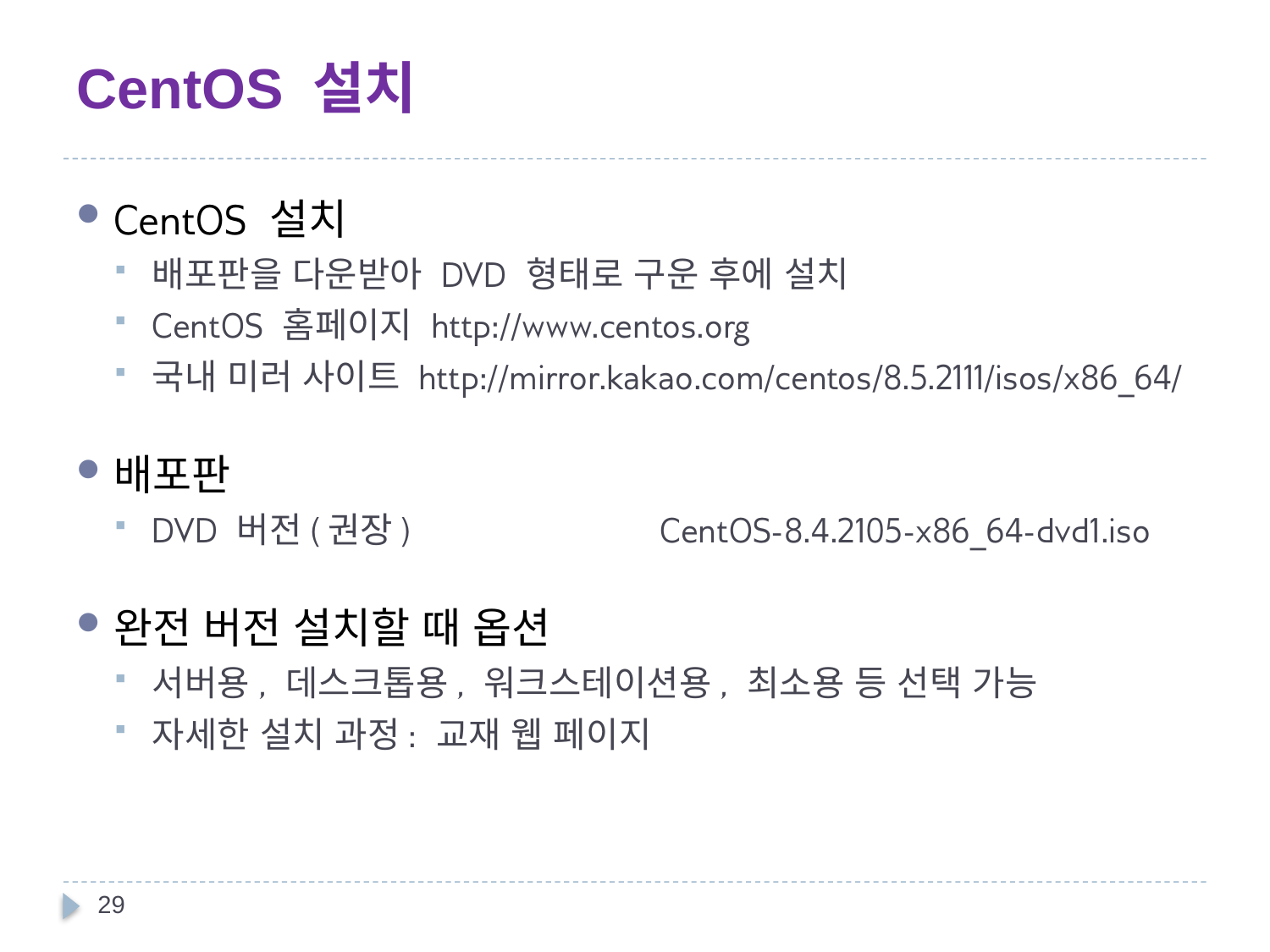

# CentOS 설치
CentOS 설치
배포판을 다운받아 DVD 형태로 구운 후에 설치
CentOS 홈페이지 http://www.centos.org
국내 미러 사이트 http://mirror.kakao.com/centos/8.5.2111/isos/x86_64/

배포판
DVD 버전(권장)		CentOS-8.4.2105-x86_64-dvd1.iso

완전 버전 설치할 때 옵션
서버용, 데스크톱용, 워크스테이션용, 최소용 등 선택 가능
자세한 설치 과정: 교재 웹 페이지

29